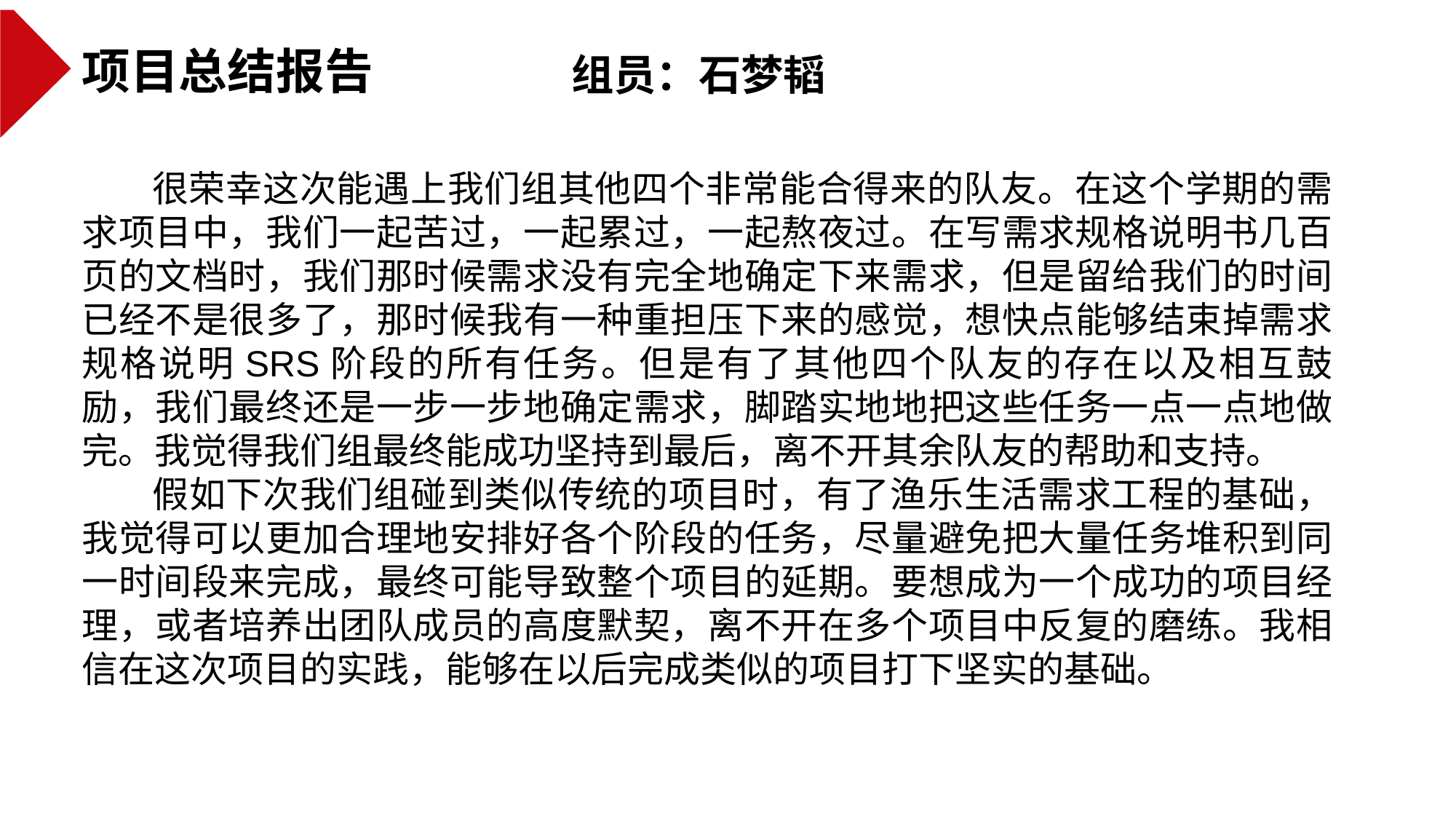

项目总结报告
组员：石梦韬
       很荣幸这次能遇上我们组其他四个非常能合得来的队友。在这个学期的需求项目中，我们一起苦过，一起累过，一起熬夜过。在写需求规格说明书几百页的文档时，我们那时候需求没有完全地确定下来需求，但是留给我们的时间已经不是很多了，那时候我有一种重担压下来的感觉，想快点能够结束掉需求规格说明SRS阶段的所有任务。但是有了其他四个队友的存在以及相互鼓励，我们最终还是一步一步地确定需求，脚踏实地地把这些任务一点一点地做完。我觉得我们组最终能成功坚持到最后，离不开其余队友的帮助和支持。
       假如下次我们组碰到类似传统的项目时，有了渔乐生活需求工程的基础，我觉得可以更加合理地安排好各个阶段的任务，尽量避免把大量任务堆积到同一时间段来完成，最终可能导致整个项目的延期。要想成为一个成功的项目经理，或者培养出团队成员的高度默契，离不开在多个项目中反复的磨练。我相信在这次项目的实践，能够在以后完成类似的项目打下坚实的基础。